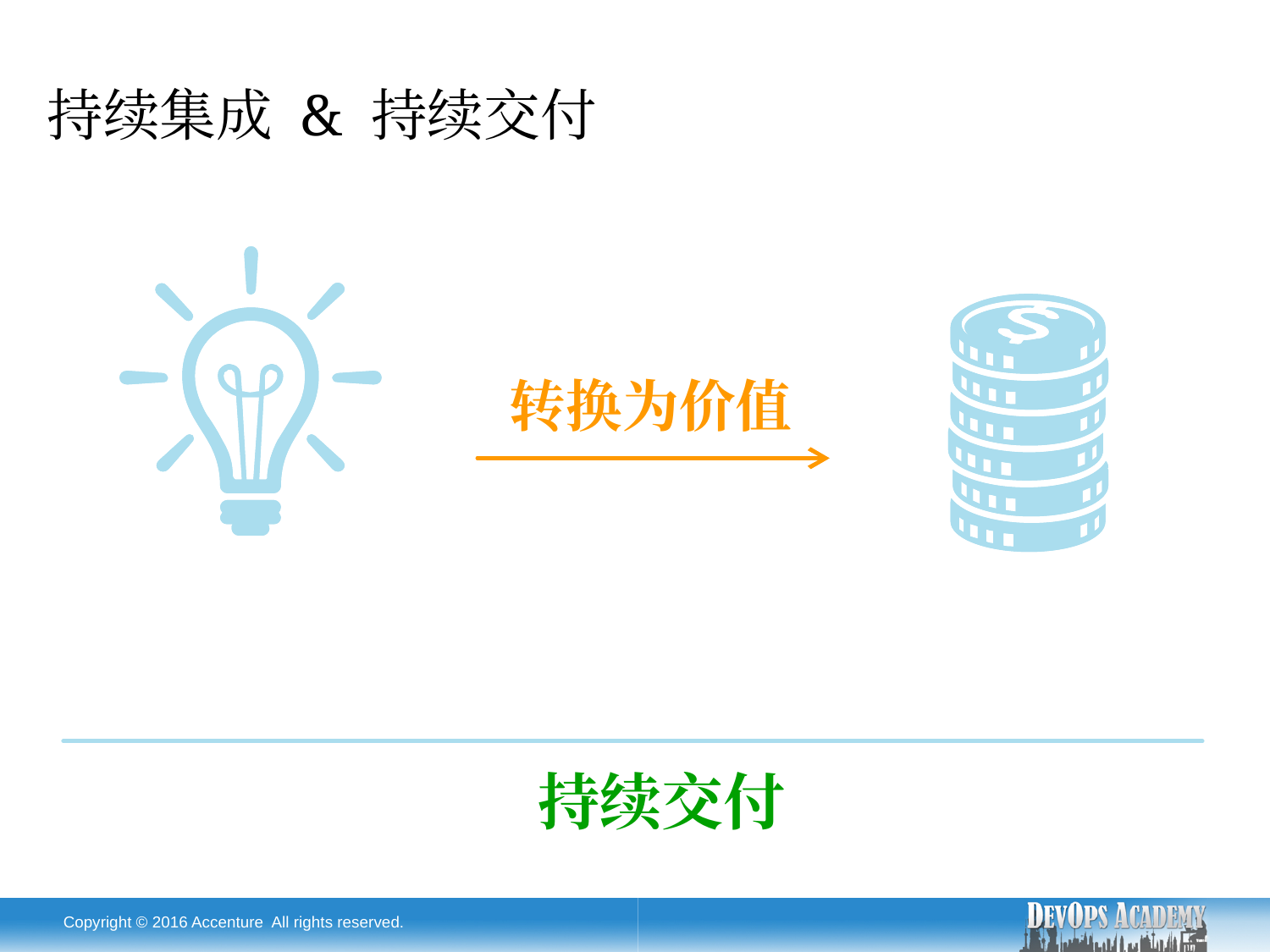

持续集成 & 持续交付

Idea
Value

转换为价值
Idea
Value
持续交付
Copyright © 2016 Accenture  All rights reserved.